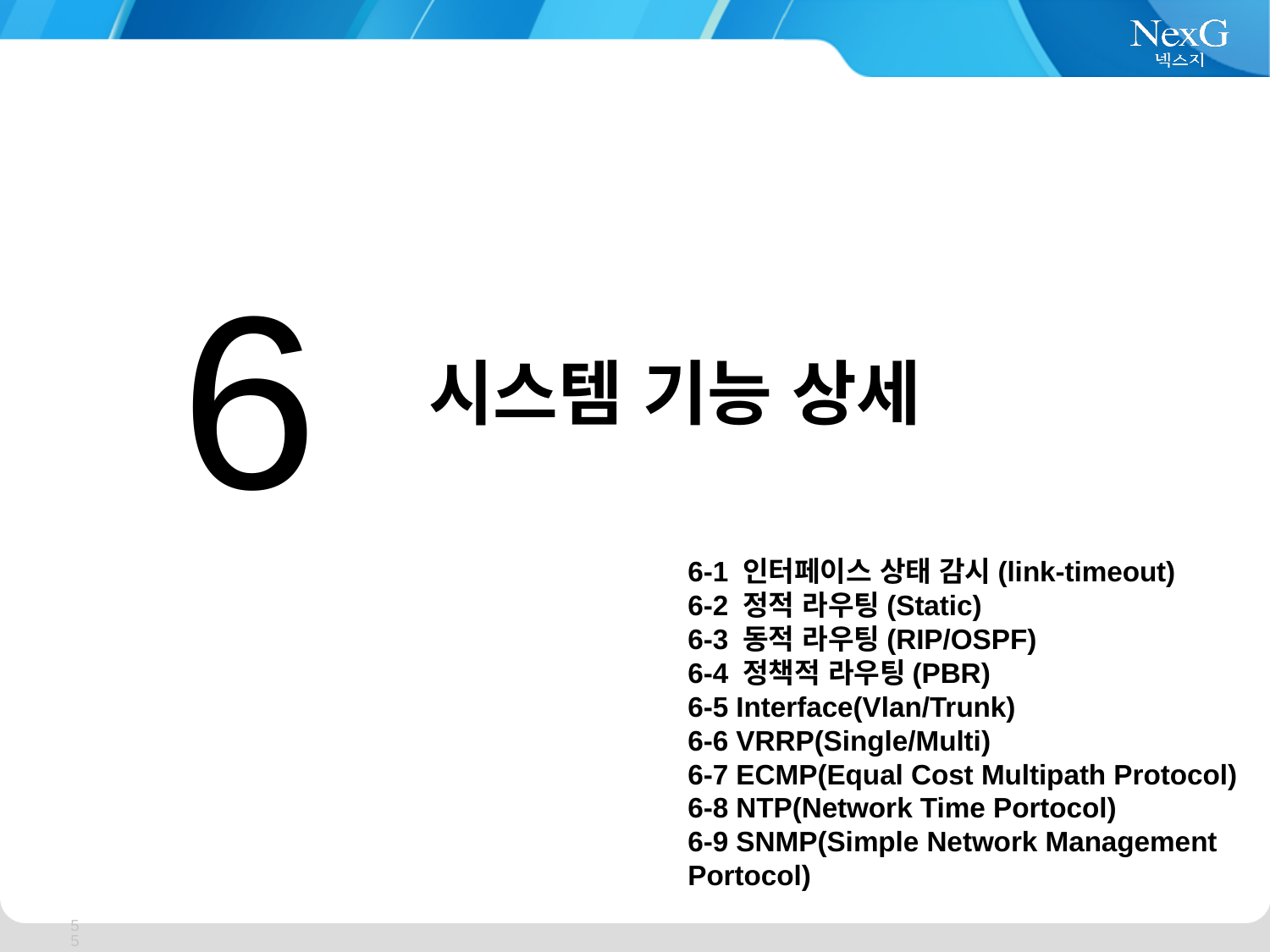

6
시스템 기능 상세
6-1 인터페이스 상태 감시(link-timeout)
6-2 정적 라우팅(Static)
6-3 동적 라우팅(RIP/OSPF)
6-4 정책적 라우팅(PBR)
6-5 Interface(Vlan/Trunk)
6-6 VRRP(Single/Multi)
6-7 ECMP(Equal Cost Multipath Protocol)
6-8 NTP(Network Time Portocol)
6-9 SNMP(Simple Network Management Portocol)
55